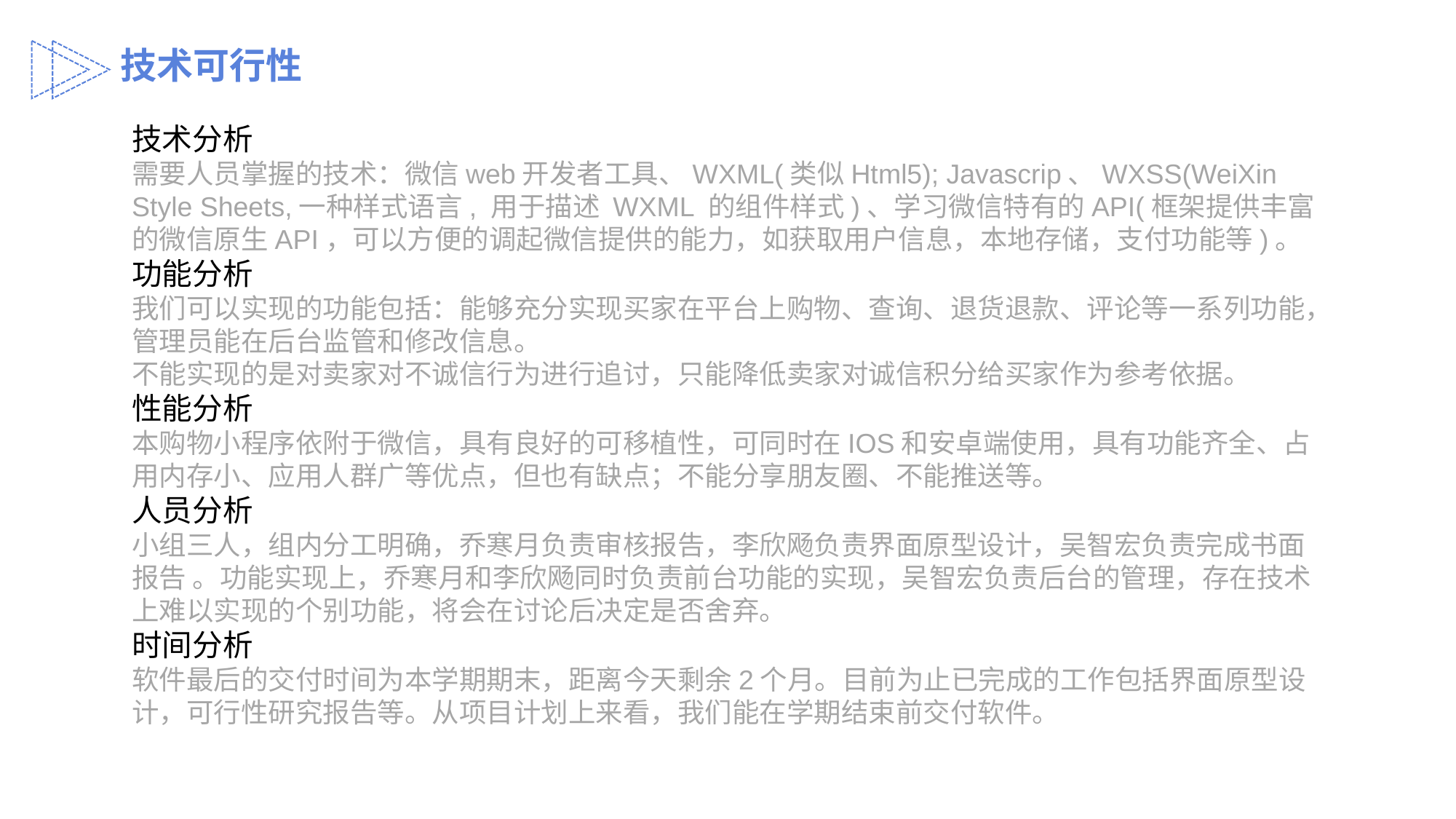

技术可行性

技术分析
需要人员掌握的技术：微信web开发者工具、WXML(类似Html5); Javascrip、WXSS(WeiXin Style Sheets,一种样式语言, 用于描述 WXML 的组件样式)、学习微信特有的API(框架提供丰富的微信原生API，可以方便的调起微信提供的能力，如获取用户信息，本地存储，支付功能等)。
功能分析
我们可以实现的功能包括：能够充分实现买家在平台上购物、查询、退货退款、评论等一系列功能，管理员能在后台监管和修改信息。
不能实现的是对卖家对不诚信行为进行追讨，只能降低卖家对诚信积分给买家作为参考依据。
性能分析
本购物小程序依附于微信，具有良好的可移植性，可同时在IOS和安卓端使用，具有功能齐全、占用内存小、应用人群广等优点，但也有缺点；不能分享朋友圈、不能推送等。
人员分析
小组三人，组内分工明确，乔寒月负责审核报告，李欣飏负责界面原型设计，吴智宏负责完成书面报告 。功能实现上，乔寒月和李欣飏同时负责前台功能的实现，吴智宏负责后台的管理，存在技术上难以实现的个别功能，将会在讨论后决定是否舍弃。
时间分析
软件最后的交付时间为本学期期末，距离今天剩余2个月。目前为止已完成的工作包括界面原型设计，可行性研究报告等。从项目计划上来看，我们能在学期结束前交付软件。